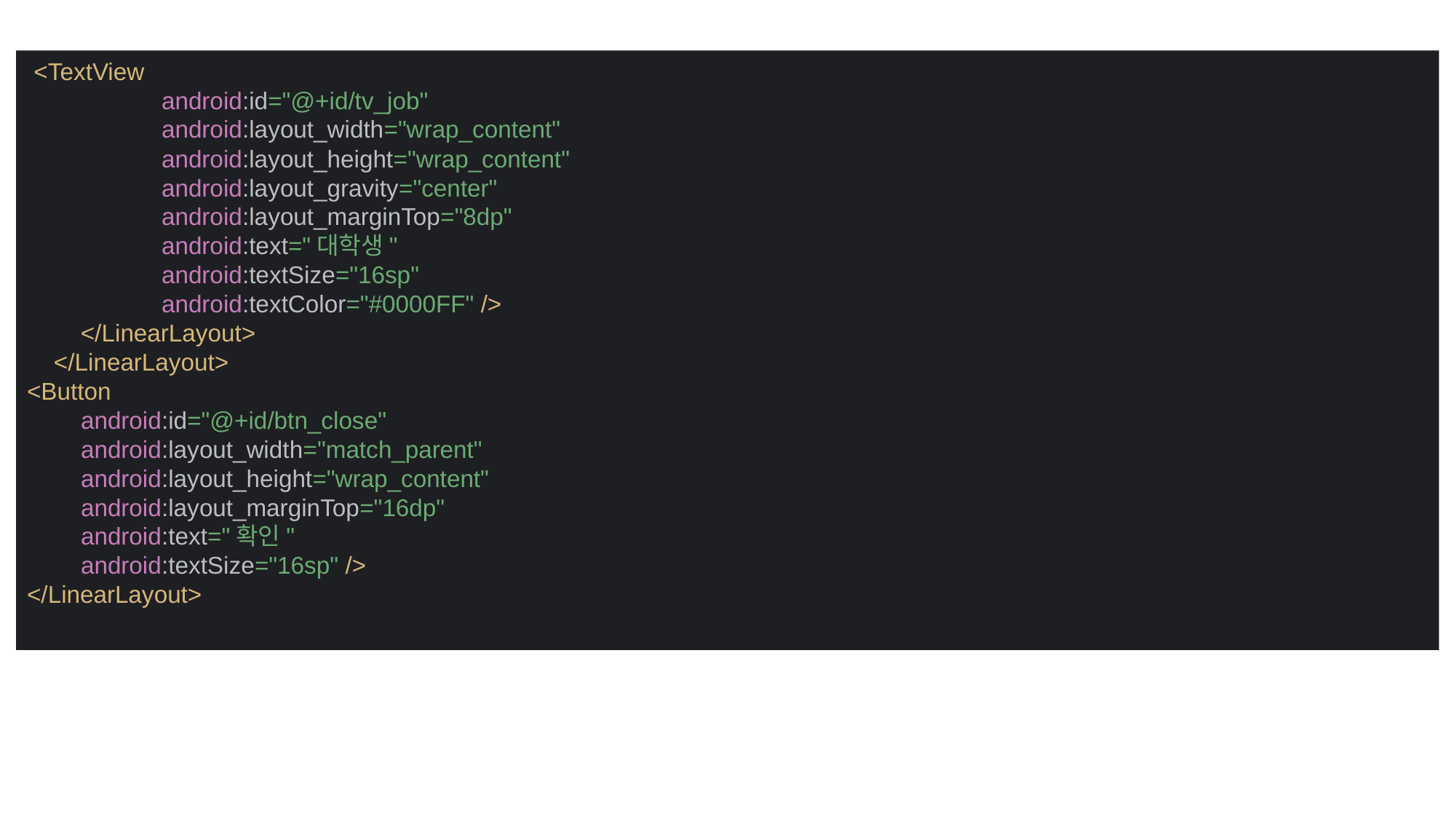

<TextView
                    android:id="@+id/tv_job"
                    android:layout_width="wrap_content"
                    android:layout_height="wrap_content"
                    android:layout_gravity="center"
                    android:layout_marginTop="8dp"
                    android:text="대학생"
                    android:textSize="16sp"
                    android:textColor="#0000FF" />
        </LinearLayout>
    </LinearLayout>
<Button
        android:id="@+id/btn_close"
        android:layout_width="match_parent"
        android:layout_height="wrap_content"
        android:layout_marginTop="16dp"
        android:text="확인"
        android:textSize="16sp" />
</LinearLayout>